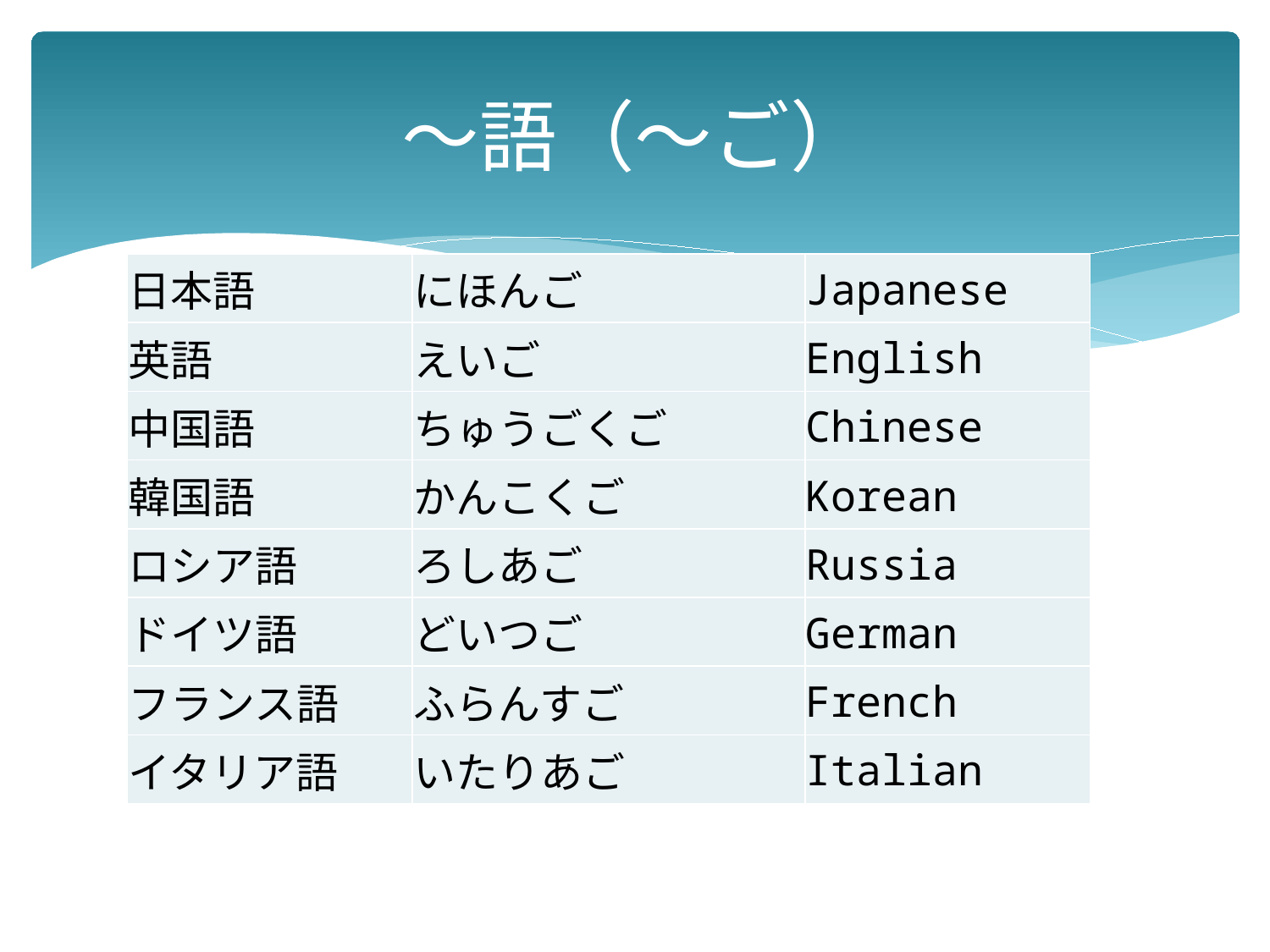

# ～語（～ご）
| 日本語 | にほんご | Japanese |
| --- | --- | --- |
| 英語 | えいご | English |
| 中国語 | ちゅうごくご | Chinese |
| 韓国語 | かんこくご | Korean |
| ロシア語 | ろしあご | Russia |
| ドイツ語 | どいつご | German |
| フランス語 | ふらんすご | French |
| イタリア語 | いたりあご | Italian |